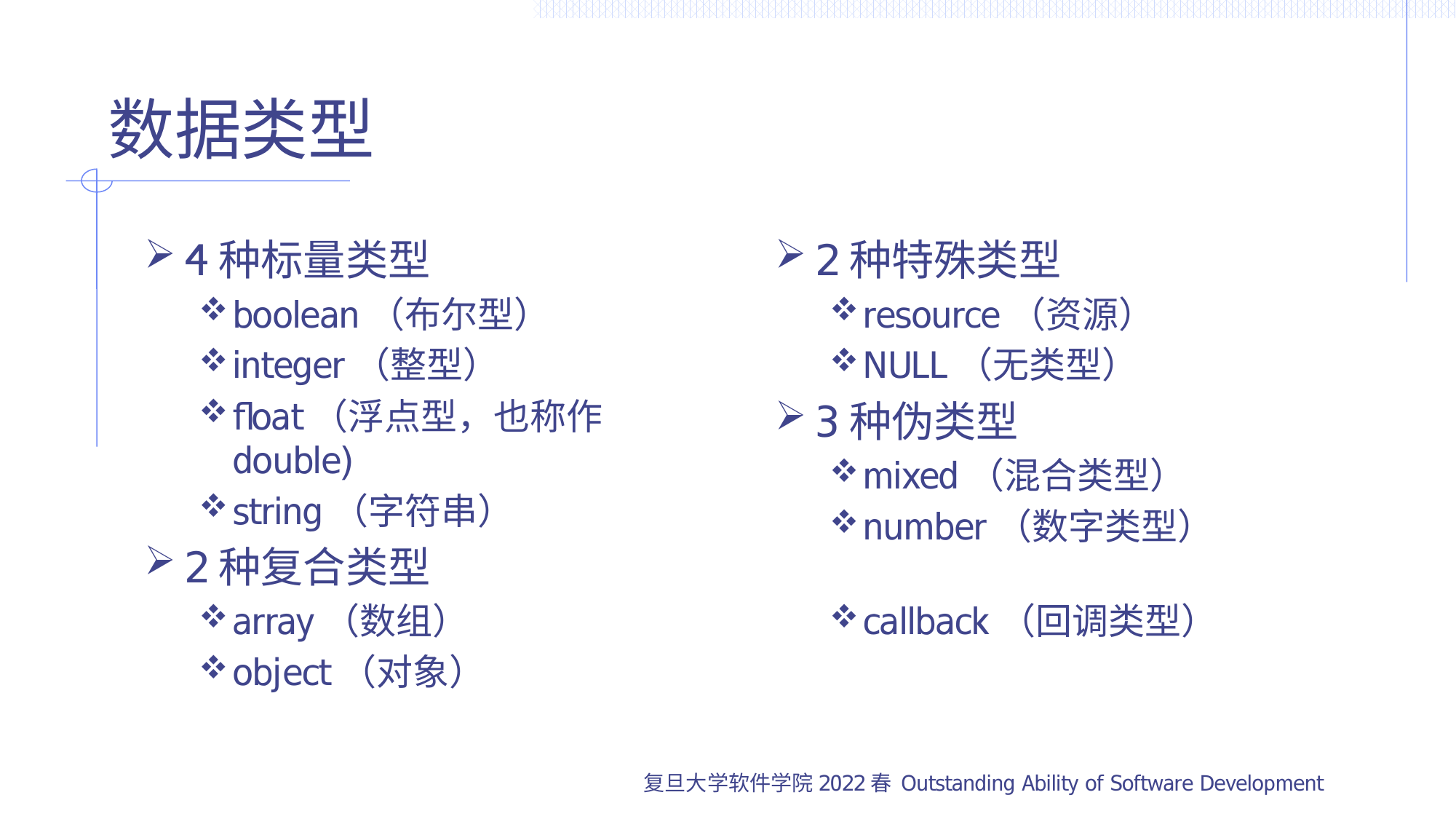

# 数据类型
4种标量类型
boolean（布尔型）
integer（整型）
float（浮点型，也称作 double)
string（字符串）
2种复合类型
array（数组）
object（对象）
2种特殊类型
resource（资源）
NULL（无类型）
3种伪类型
mixed（混合类型）
number（数字类型）
callback（回调类型）